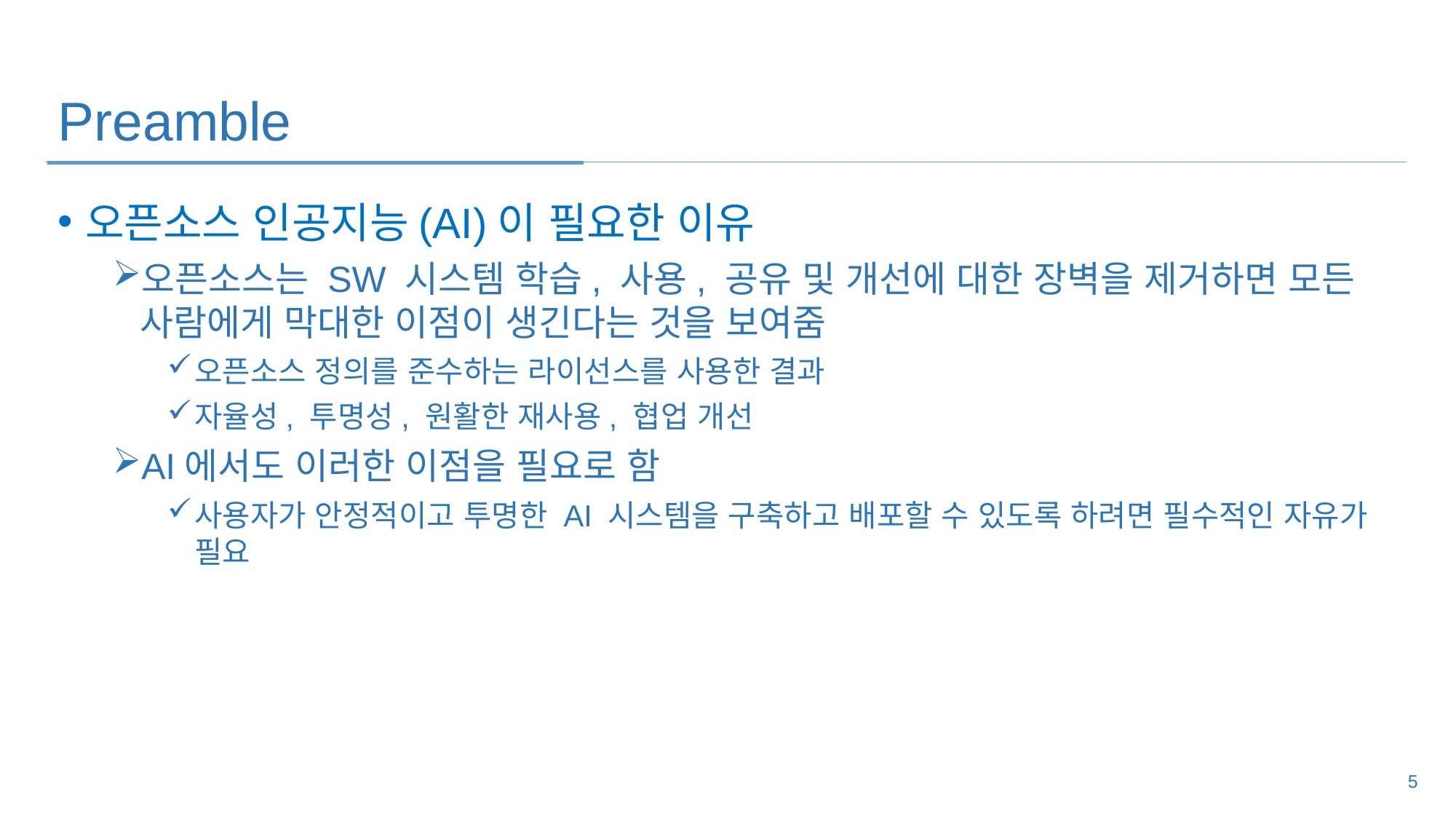

# Preamble
오픈소스 인공지능(AI)이 필요한 이유
오픈소스는 SW 시스템 학습, 사용, 공유 및 개선에 대한 장벽을 제거하면 모든 사람에게 막대한 이점이 생긴다는 것을 보여줌
오픈소스 정의를 준수하는 라이선스를 사용한 결과
자율성, 투명성, 원활한 재사용, 협업 개선
AI에서도 이러한 이점을 필요로 함
사용자가 안정적이고 투명한 AI 시스템을 구축하고 배포할 수 있도록 하려면 필수적인 자유가 필요